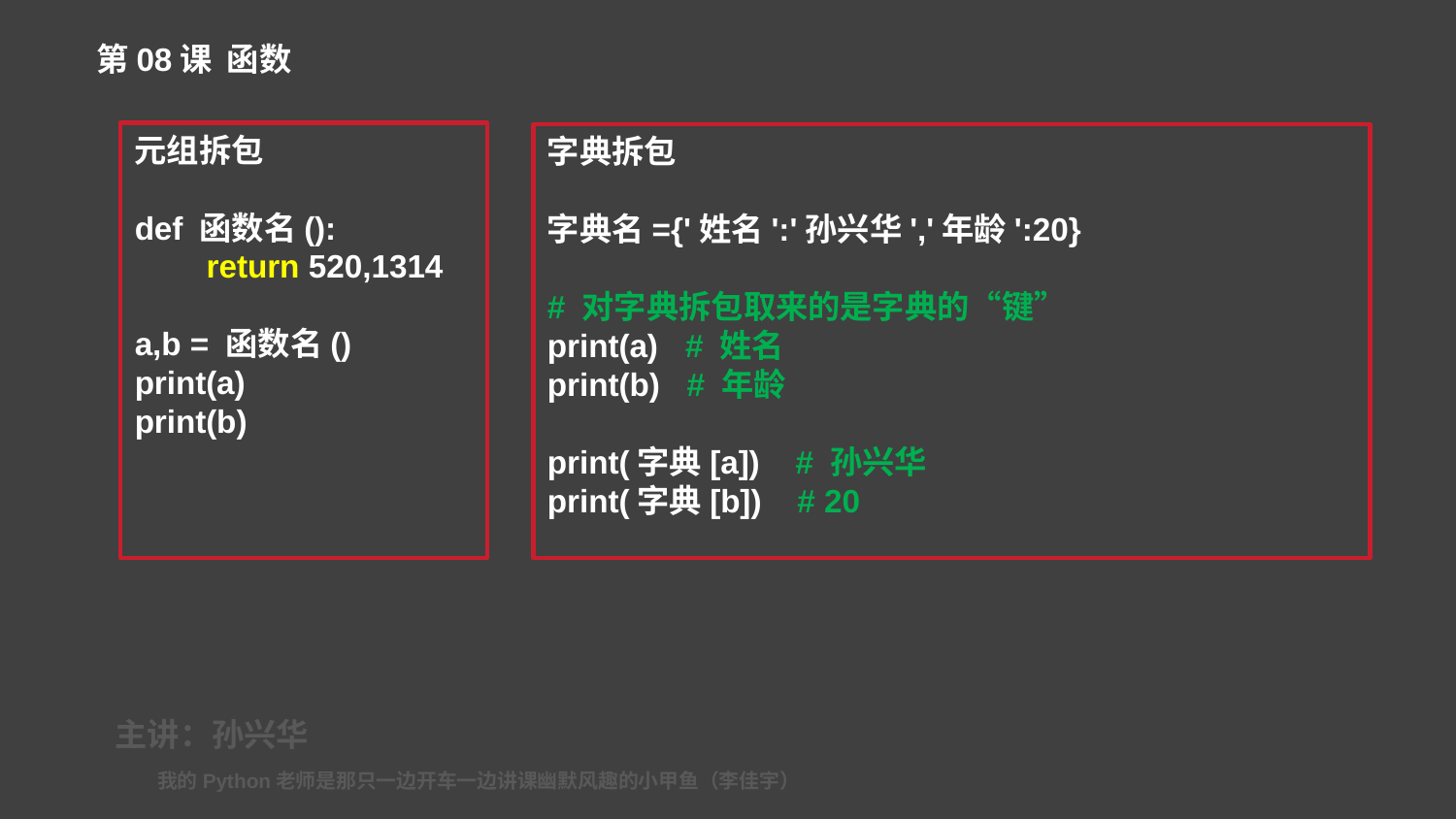

第08课  函数
元组拆包

def 函数名():
        return 520,1314

a,b = 函数名()
print(a)
print(b)

字典拆包

字典名={'姓名':'孙兴华','年龄':20}

# 对字典拆包取来的是字典的“键”
print(a)   # 姓名
print(b)   # 年龄

print(字典[a])    # 孙兴华
print(字典[b])    # 20